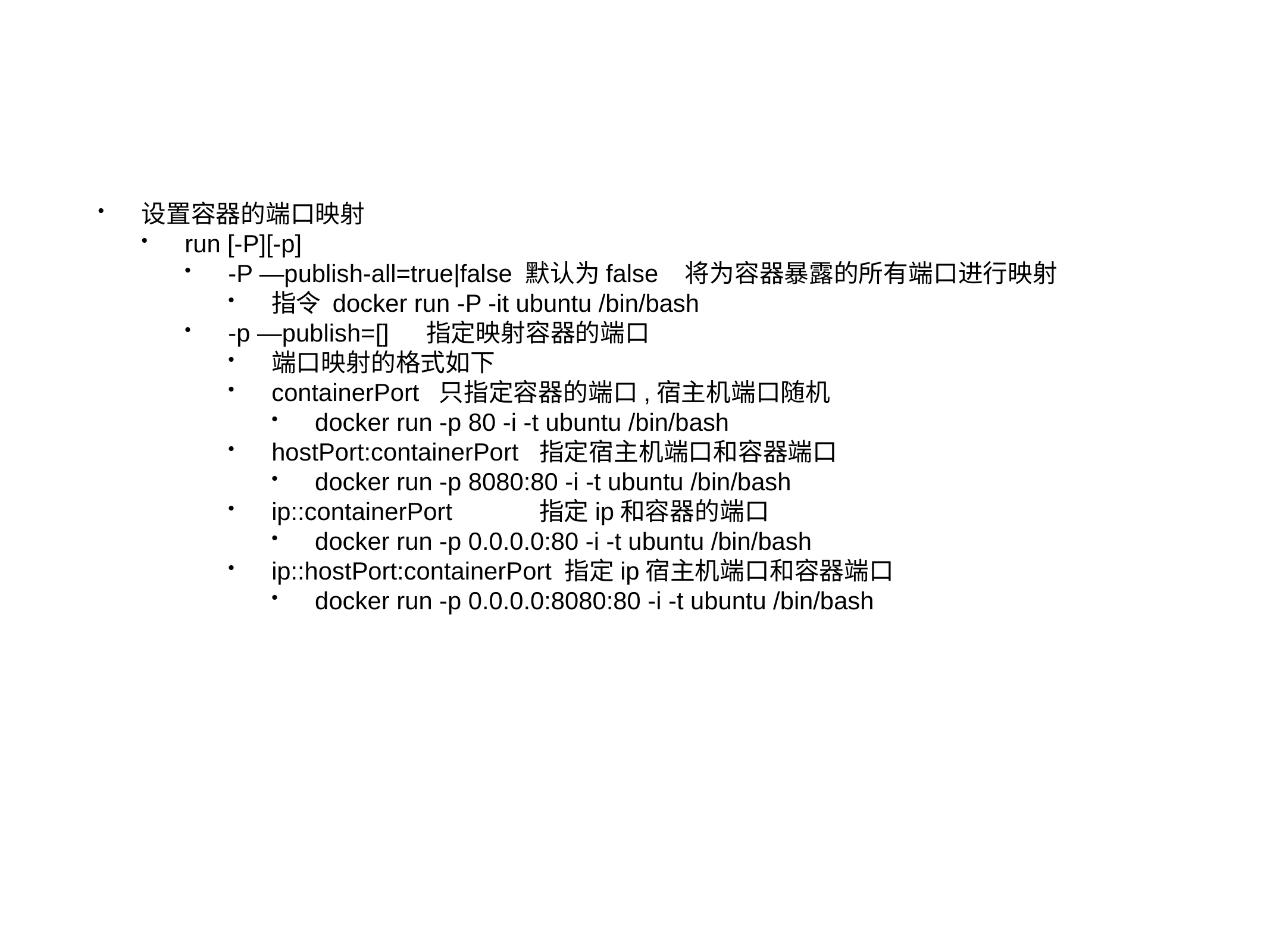

设置容器的端口映射
run [-P][-p]
-P —publish-all=true|false 默认为false   将为容器暴露的所有端口进行映射
指令 docker run -P -it ubuntu /bin/bash
-p —publish=[]	  指定映射容器的端口
端口映射的格式如下
containerPort  只指定容器的端口,宿主机端口随机
docker run -p 80 -i -t ubuntu /bin/bash
hostPort:containerPort	指定宿主机端口和容器端口
docker run -p 8080:80 -i -t ubuntu /bin/bash
ip::containerPort	指定ip和容器的端口
docker run -p 0.0.0.0:80 -i -t ubuntu /bin/bash
ip::hostPort:containerPort 指定ip宿主机端口和容器端口
docker run -p 0.0.0.0:8080:80 -i -t ubuntu /bin/bash